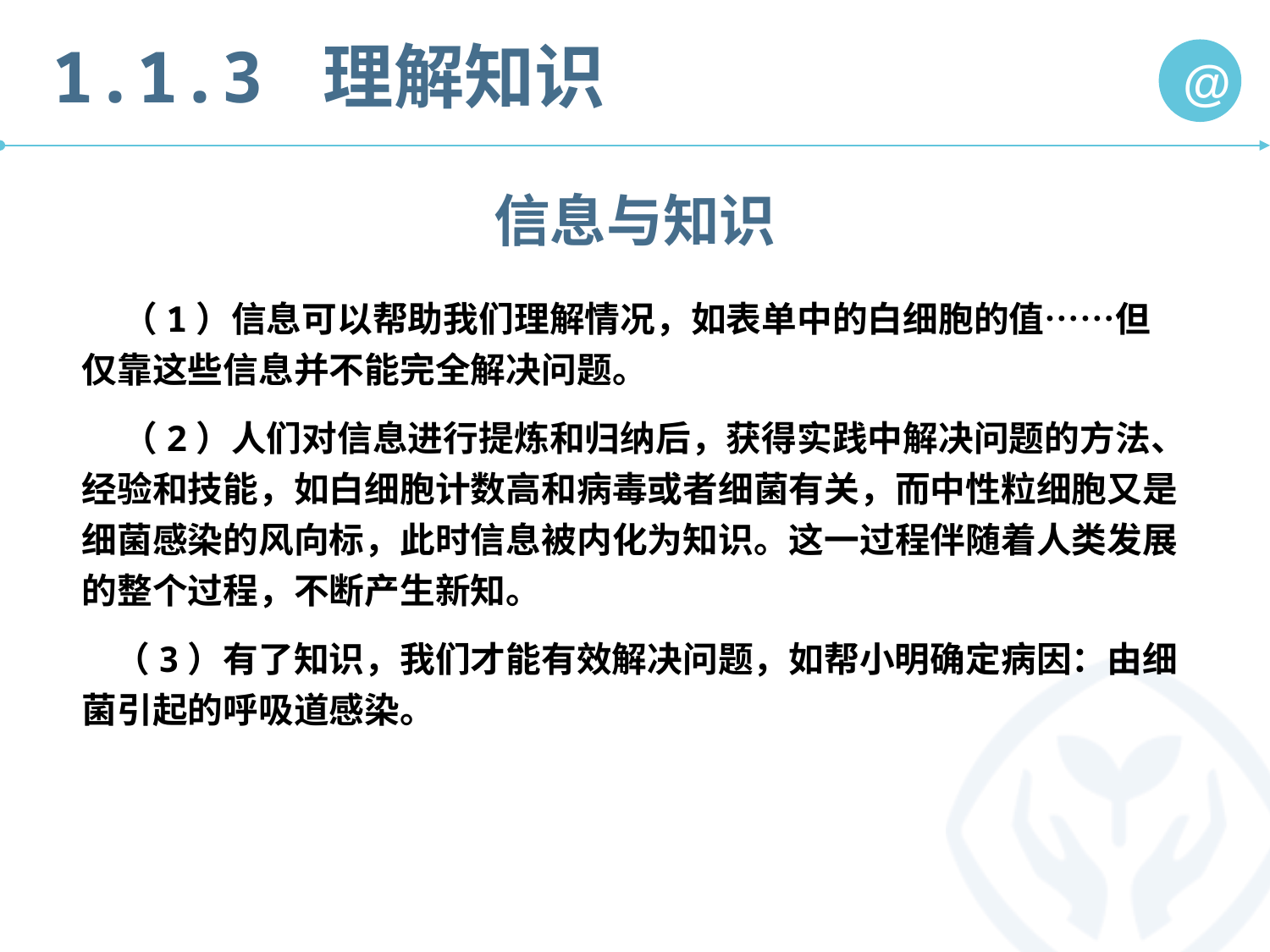

信息与知识
    （1）信息可以帮助我们理解情况，如表单中的白细胞的值……但仅靠这些信息并不能完全解决问题。
    （2）人们对信息进行提炼和归纳后，获得实践中解决问题的方法、经验和技能，如白细胞计数高和病毒或者细菌有关，而中性粒细胞又是细菌感染的风向标，此时信息被内化为知识。这一过程伴随着人类发展的整个过程，不断产生新知。
   （3）有了知识，我们才能有效解决问题，如帮小明确定病因：由细菌引起的呼吸道感染。